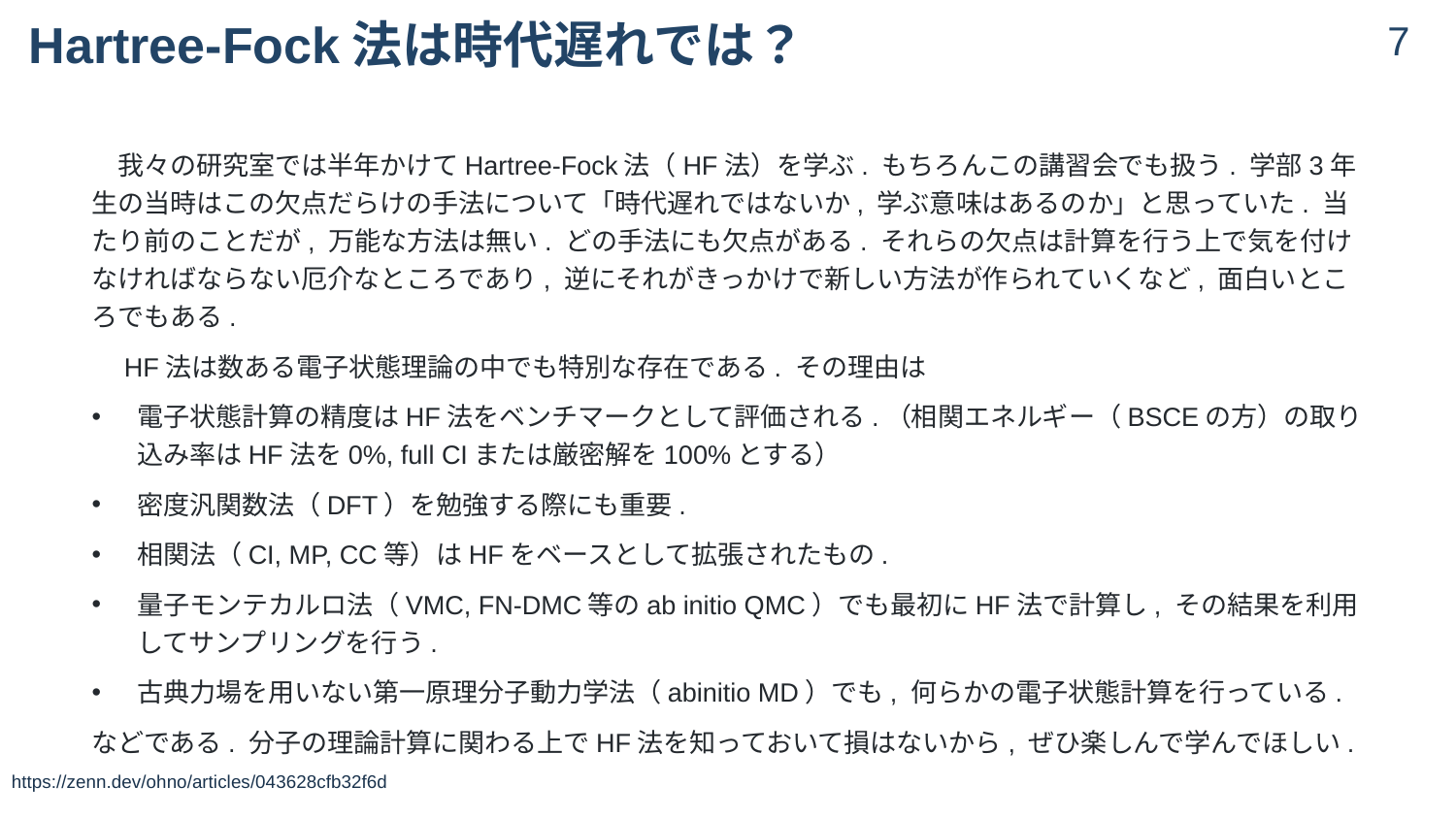

# Hartree-Fock法は時代遅れでは？
7
　我々の研究室では半年かけてHartree-Fock法（HF法）を学ぶ. もちろんこの講習会でも扱う. 学部3年生の当時はこの欠点だらけの手法について「時代遅れではないか, 学ぶ意味はあるのか」と思っていた. 当たり前のことだが, 万能な方法は無い. どの手法にも欠点がある. それらの欠点は計算を行う上で気を付けなければならない厄介なところであり, 逆にそれがきっかけで新しい方法が作られていくなど, 面白いところでもある.
　HF法は数ある電子状態理論の中でも特別な存在である. その理由は
電子状態計算の精度はHF法をベンチマークとして評価される.（相関エネルギー（BSCEの方）の取り込み率はHF法を0%, full CIまたは厳密解を100%とする）
密度汎関数法（DFT）を勉強する際にも重要.
相関法（CI, MP, CC等）はHFをベースとして拡張されたもの.
量子モンテカルロ法（VMC, FN-DMC等のab initio QMC）でも最初にHF法で計算し, その結果を利用してサンプリングを行う.
古典力場を用いない第一原理分子動力学法（abinitio MD）でも, 何らかの電子状態計算を行っている.
などである. 分子の理論計算に関わる上でHF法を知っておいて損はないから, ぜひ楽しんで学んでほしい.
https://zenn.dev/ohno/articles/043628cfb32f6d
© 2024 Shuhei Ohno